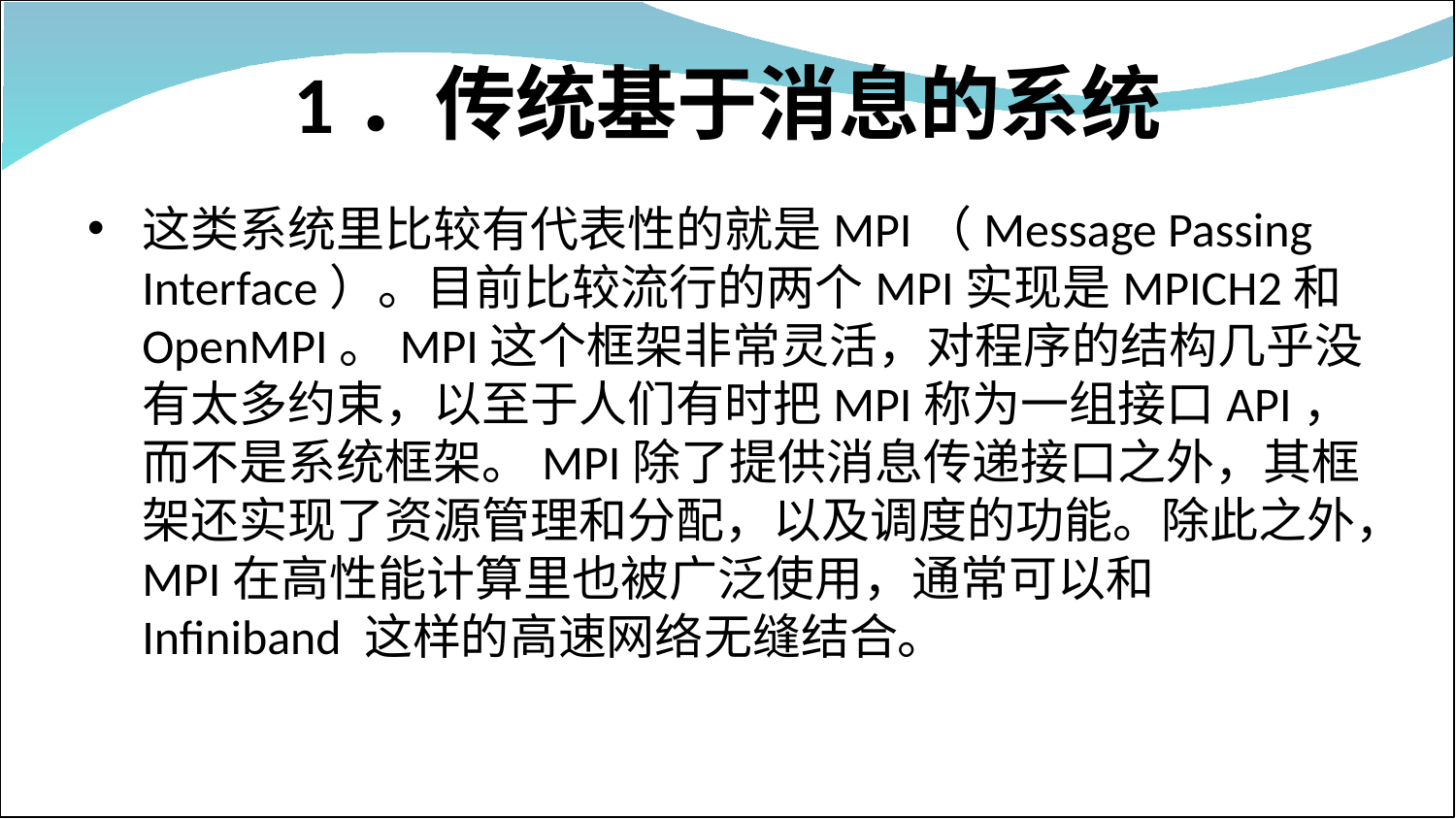

# 1．传统基于消息的系统
这类系统里比较有代表性的就是MPI（Message Passing Interface）。目前比较流行的两个MPI实现是MPICH2和OpenMPI。MPI这个框架非常灵活，对程序的结构几乎没有太多约束，以至于人们有时把MPI称为一组接口API，而不是系统框架。MPI除了提供消息传递接口之外，其框架还实现了资源管理和分配，以及调度的功能。除此之外，MPI在高性能计算里也被广泛使用，通常可以和 Infiniband 这样的高速网络无缝结合。